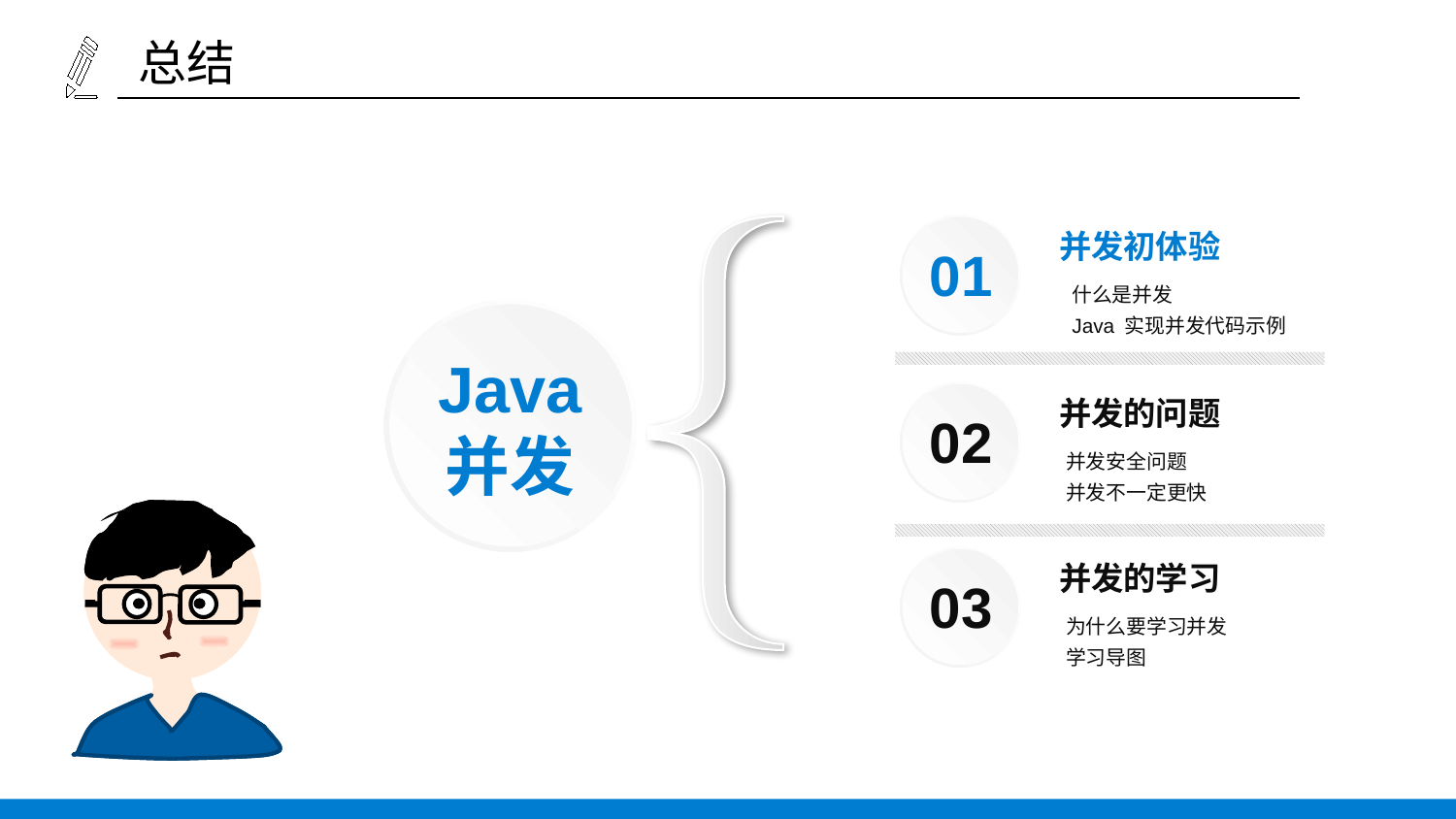

总结

并发初体验
01
什么是并发
Java 实现并发代码示例

Java
并发

并发的问题
02
并发安全问题
并发不一定更快

并发的学习
03
为什么要学习并发
学习导图